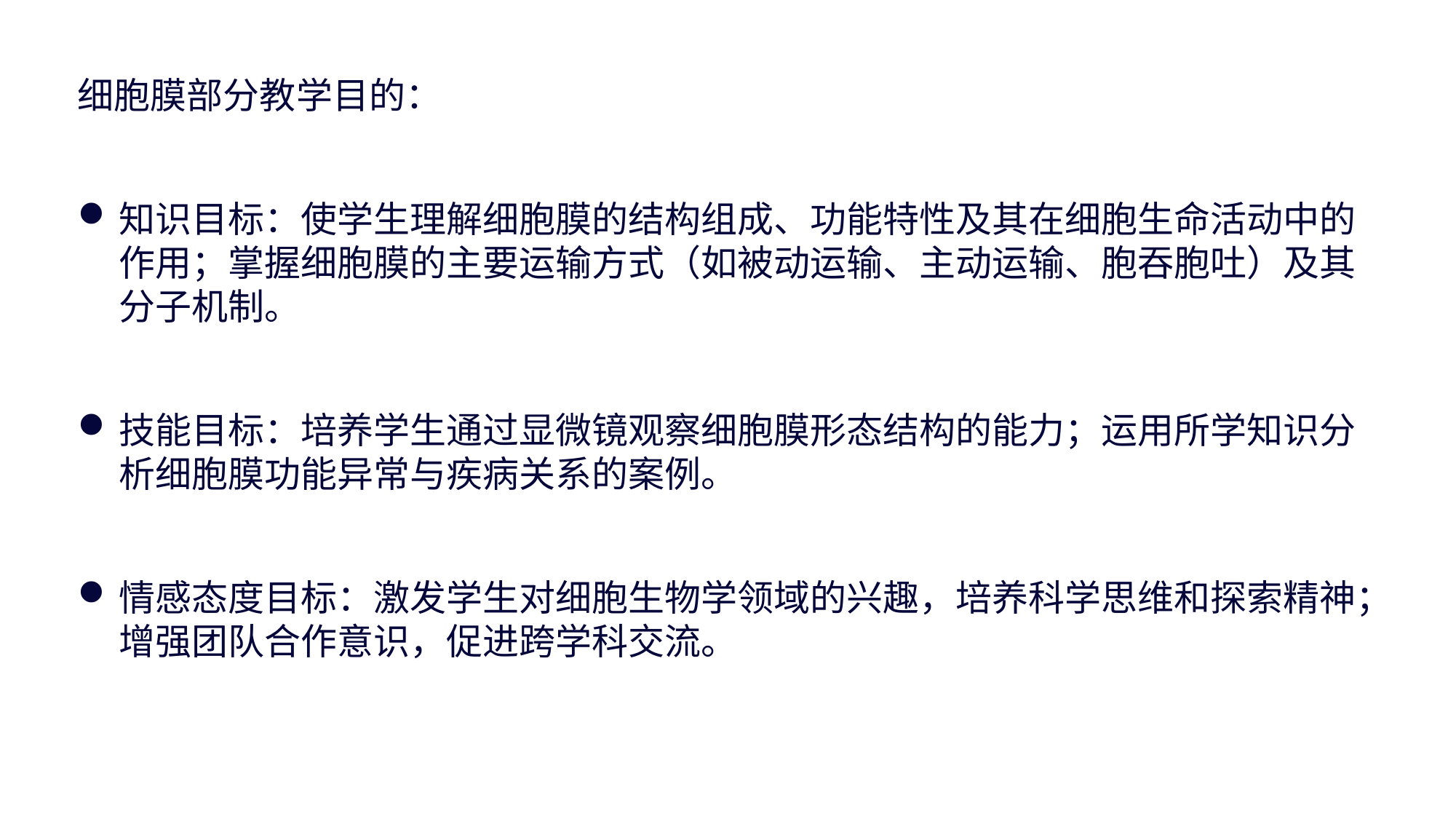

细胞膜部分教学目的：

知识目标：使学生理解细胞膜的结构组成、功能特性及其在细胞生命活动中的作用；掌握细胞膜的主要运输方式（如被动运输、主动运输、胞吞胞吐）及其分子机制。

技能目标：培养学生通过显微镜观察细胞膜形态结构的能力；运用所学知识分析细胞膜功能异常与疾病关系的案例。

情感态度目标：激发学生对细胞生物学领域的兴趣，培养科学思维和探索精神；增强团队合作意识，促进跨学科交流。